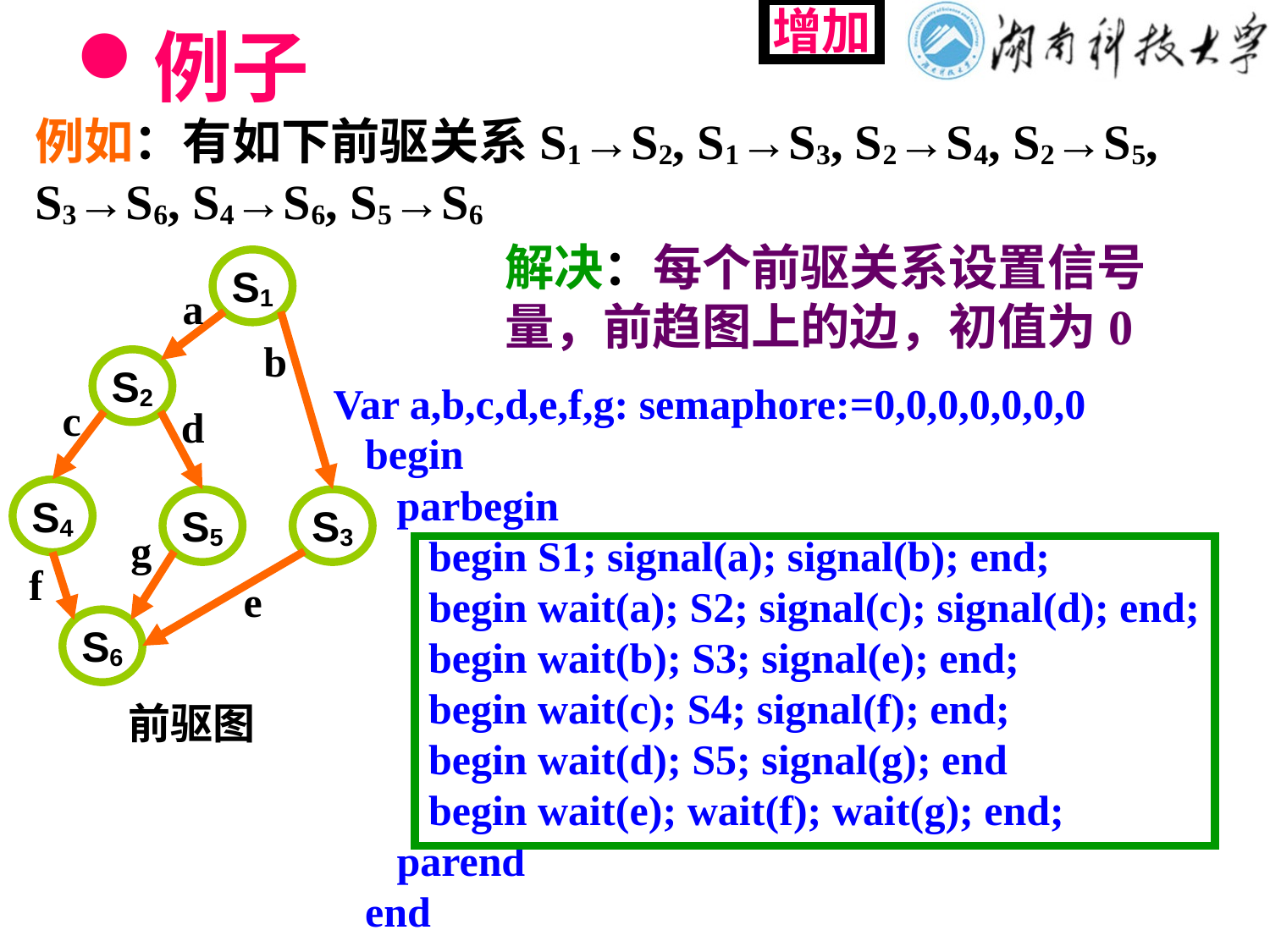

# 例子
增加
例如：有如下前驱关系S1→S2, S1→S3, S2→S4, S2→S5, S3→S6, S4→S6, S5→S6
解决：每个前驱关系设置信号量，前趋图上的边，初值为0
S1
S2
S4
S5
S3
S6
         前驱图
a
b
c
d
g
f
e
Var a,b,c,d,e,f,g: semaphore:=0,0,0,0,0,0,0
   begin
      parbegin
         begin S1; signal(a); signal(b); end;
         begin wait(a); S2; signal(c); signal(d); end;
         begin wait(b); S3; signal(e); end;
         begin wait(c); S4; signal(f); end;
         begin wait(d); S5; signal(g); end
         begin wait(e); wait(f); wait(g); end;
      parend
   end